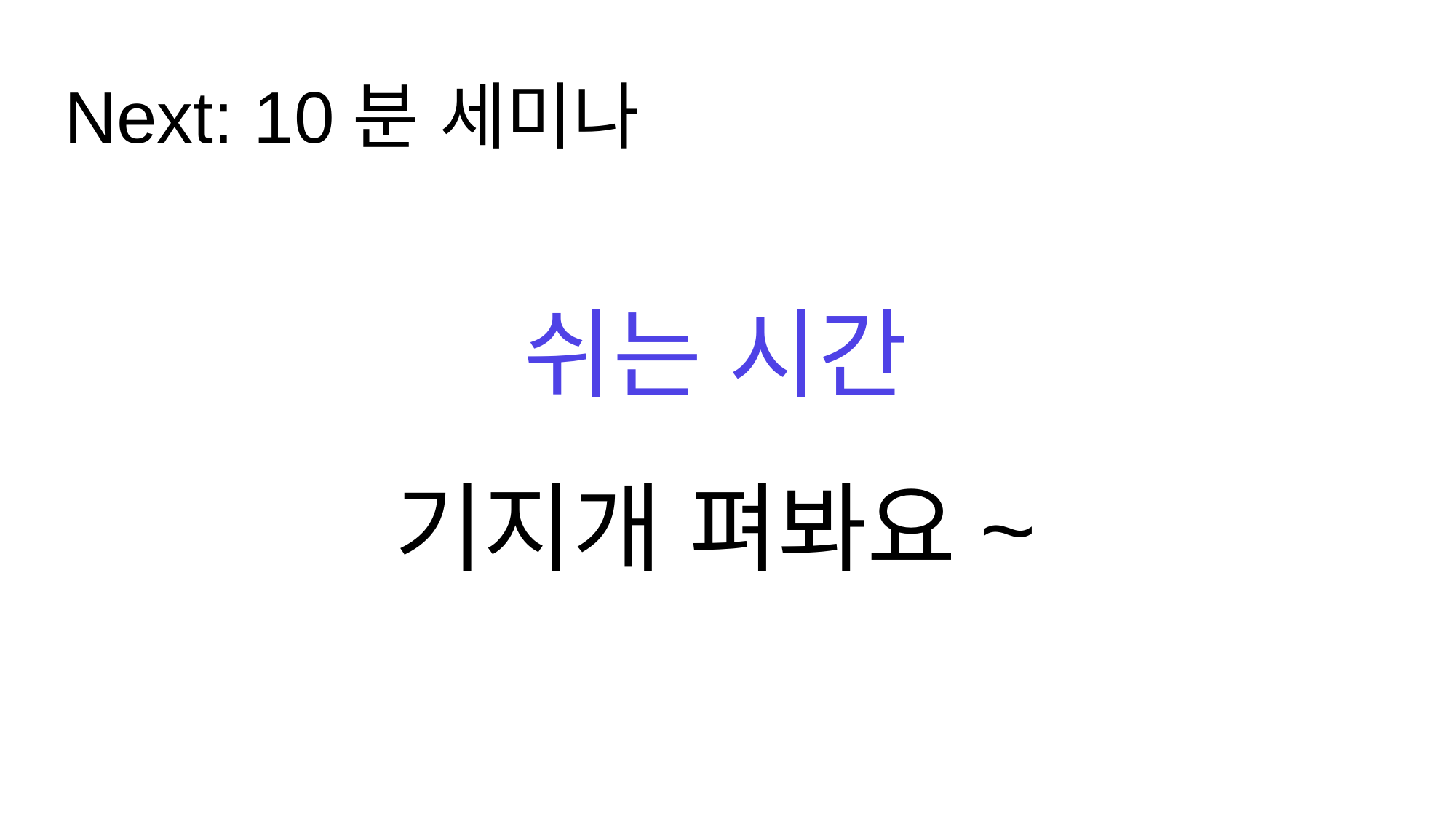

Next: 10분 세미나
쉬는 시간
기지개 펴봐요~